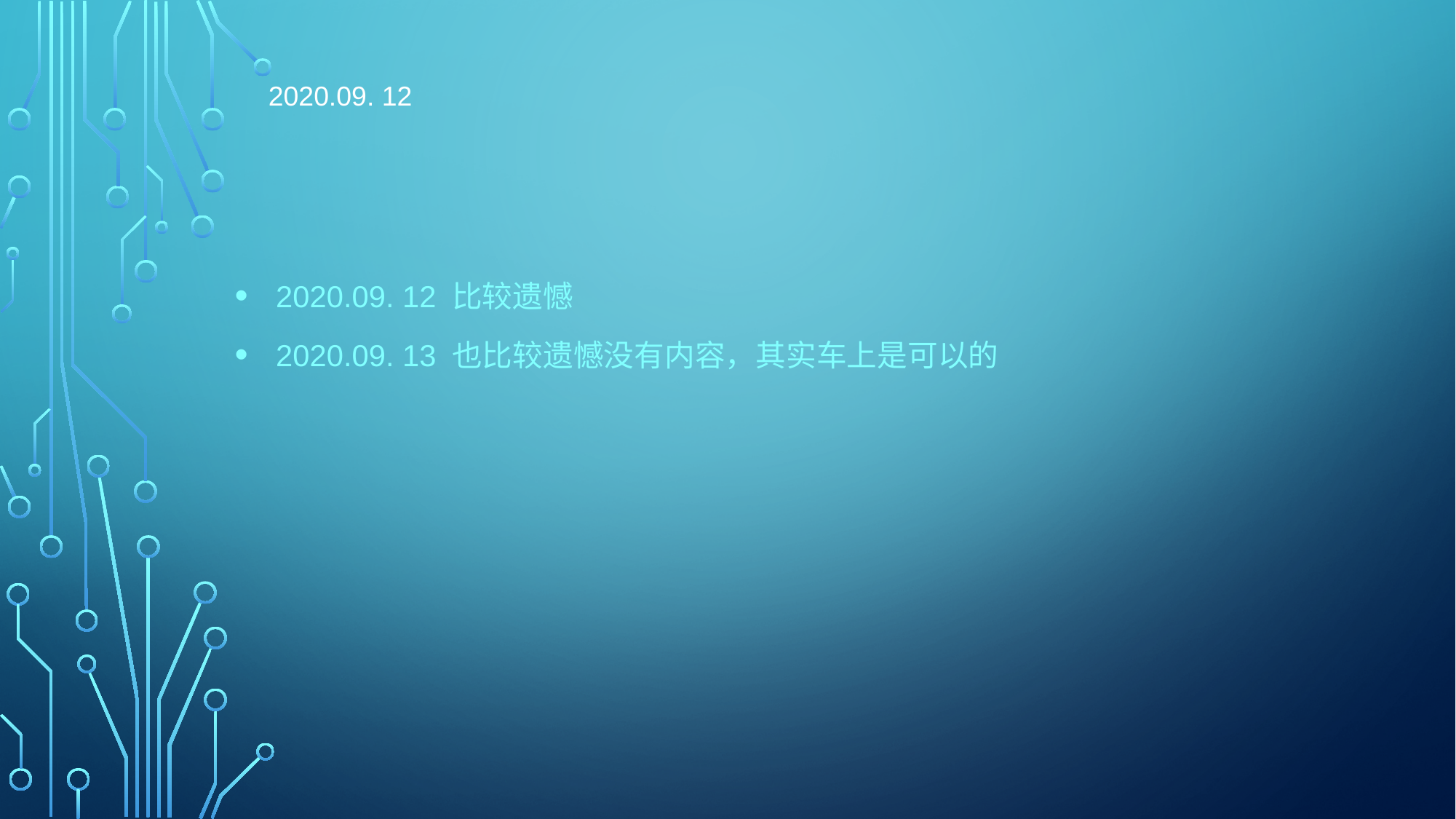

2020.09. 12
#
2020.09. 12 比较遗憾
2020.09. 13 也比较遗憾没有内容，其实车上是可以的